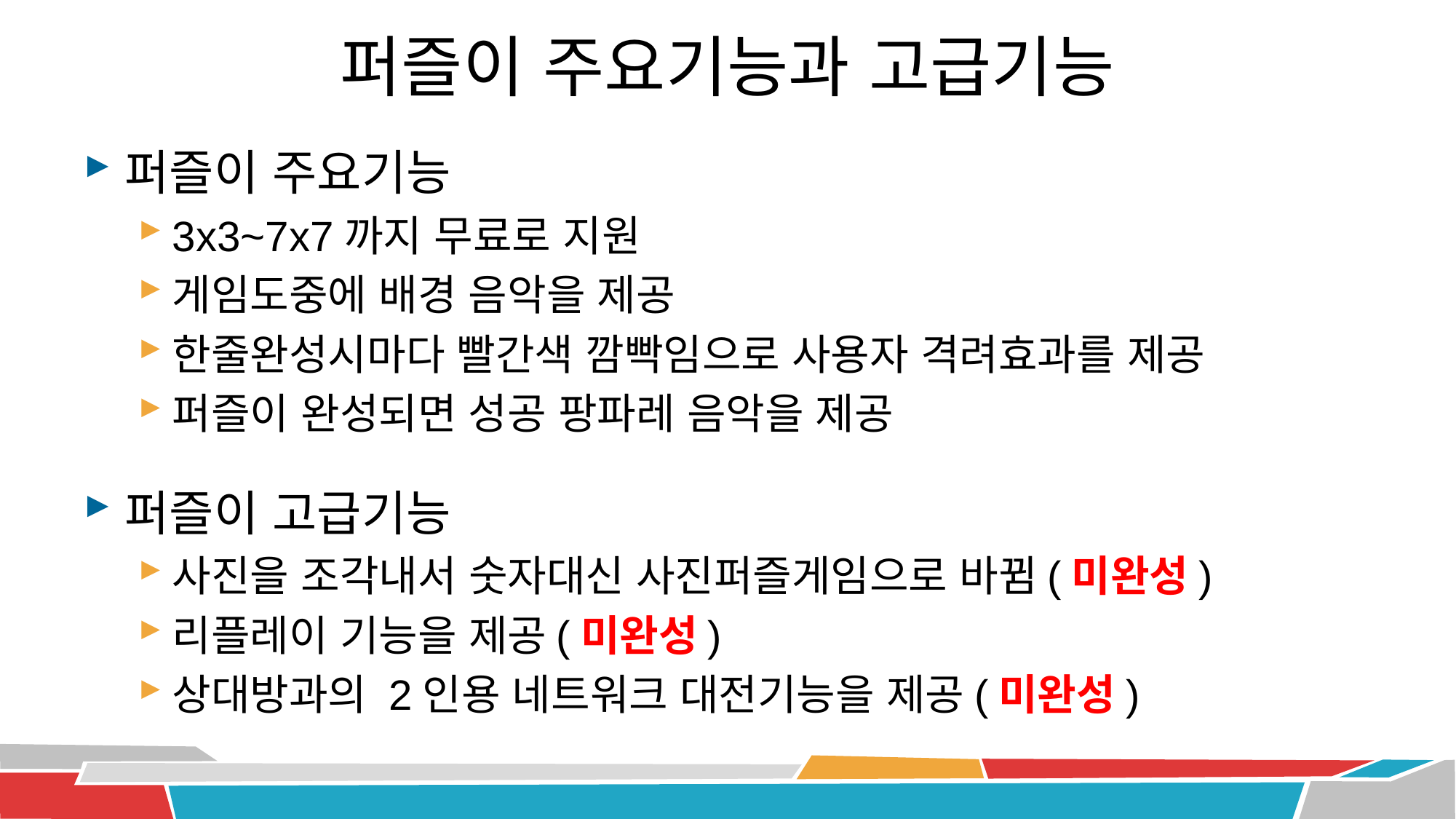

# 퍼즐이 주요기능과 고급기능
퍼즐이 주요기능
3x3~7x7까지 무료로 지원
게임도중에 배경 음악을 제공
한줄완성시마다 빨간색 깜빡임으로 사용자 격려효과를 제공
퍼즐이 완성되면 성공 팡파레 음악을 제공
퍼즐이 고급기능
사진을 조각내서 숫자대신 사진퍼즐게임으로 바뀜(미완성)
리플레이 기능을 제공(미완성)
상대방과의 2인용 네트워크 대전기능을 제공(미완성)